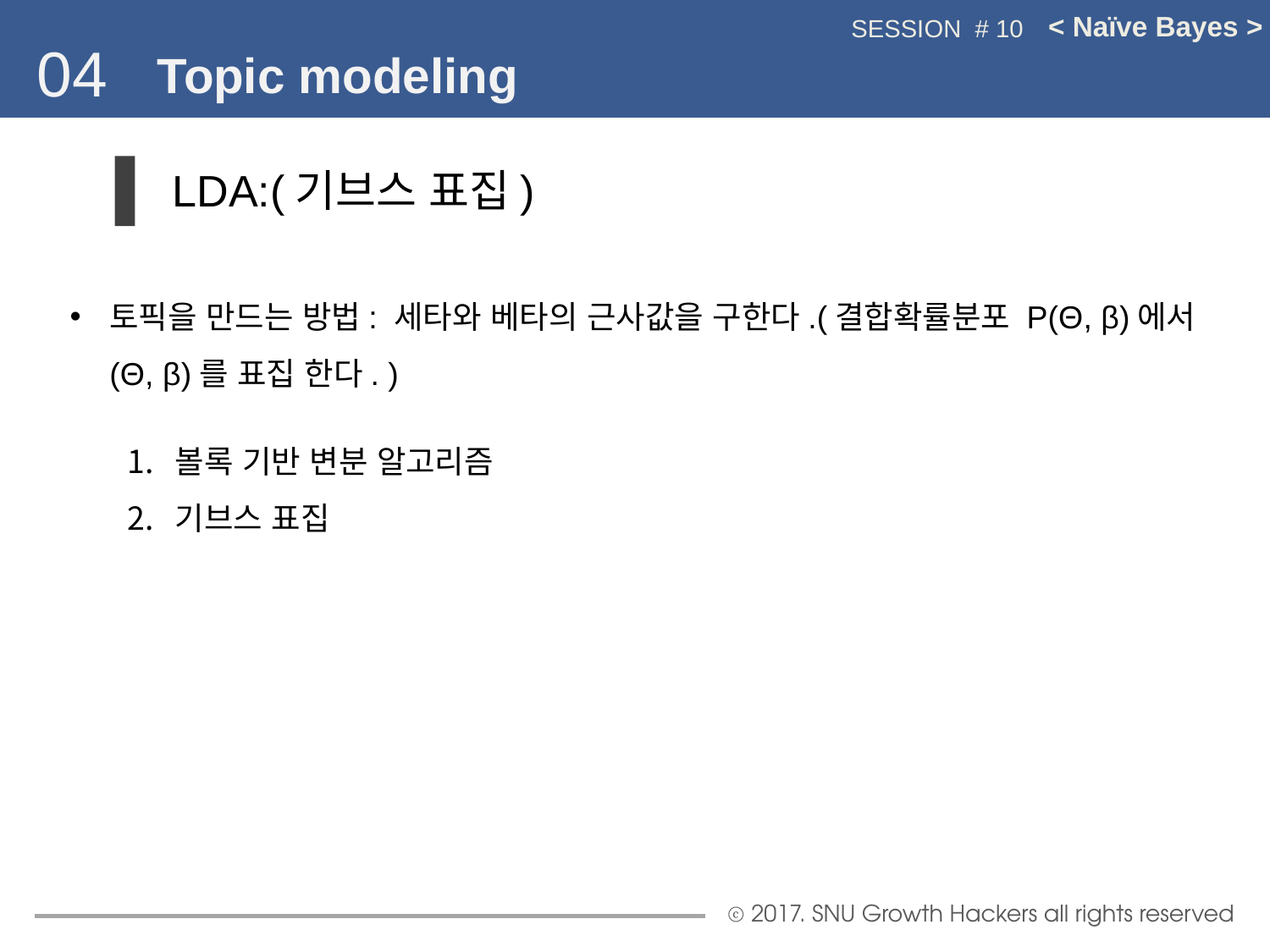

< Naïve Bayes >
SESSION  # 10
04
Topic modeling
LDA:(기브스 표집)

토픽을 만드는 방법: 세타와 베타의 근사값을 구한다.(결합확률분포 P(Θ, β)에서  (Θ, β)를 표집 한다. )
볼록 기반 변분 알고리즘
기브스 표집
ⓒ 2017. SNU Growth Hackers all rights reserved